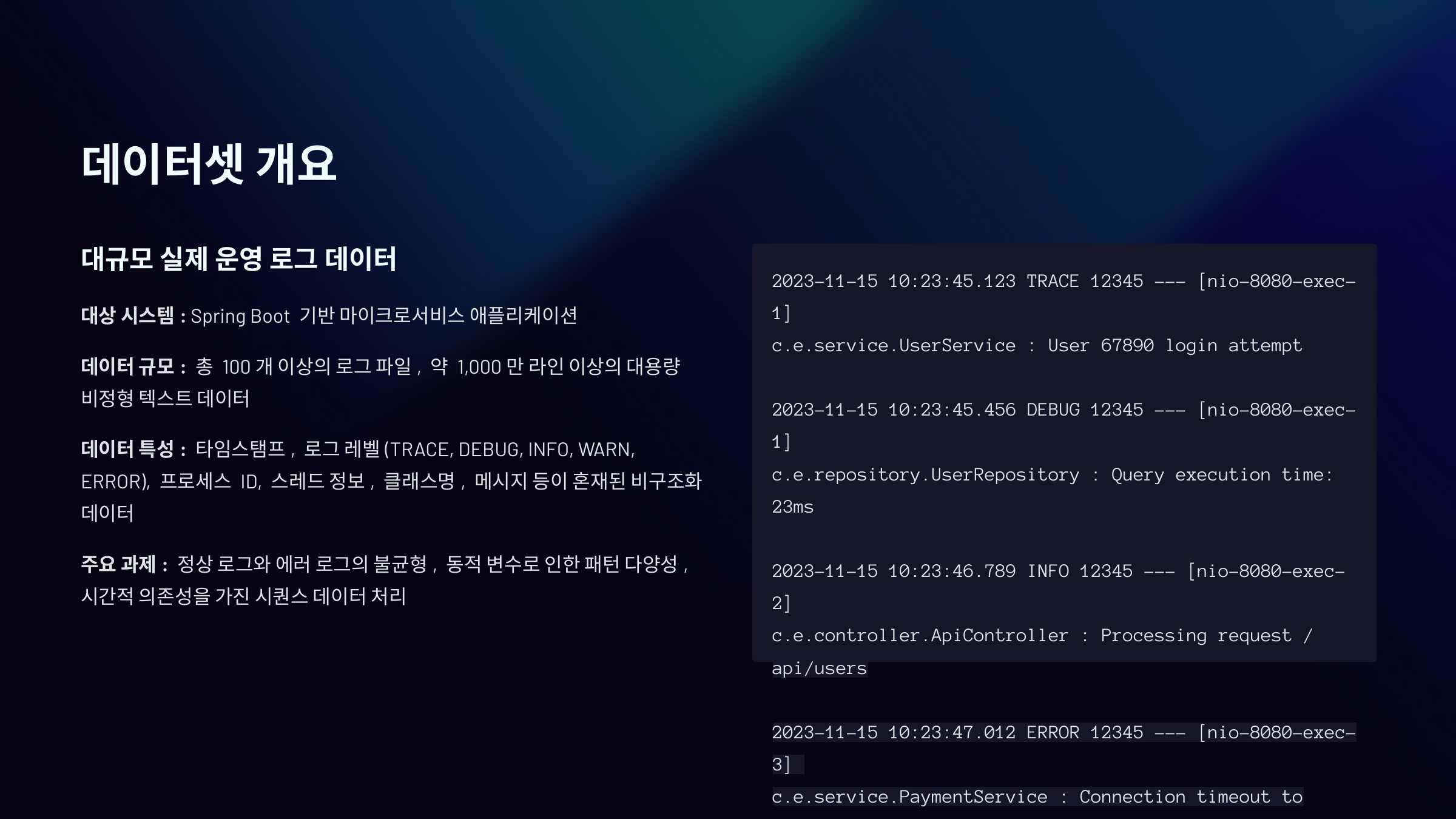

데이터셋 개요
대규모 실제 운영 로그 데이터

2023-11-15 10:23:45.123 TRACE 12345 --- [nio-8080-exec-1]
c.e.service.UserService : User 67890 login attempt

2023-11-15 10:23:45.456 DEBUG 12345 --- [nio-8080-exec-1]
c.e.repository.UserRepository : Query execution time: 23ms

2023-11-15 10:23:46.789 INFO 12345 --- [nio-8080-exec-2]
c.e.controller.ApiController : Processing request /api/users

2023-11-15 10:23:47.012 ERROR 12345 --- [nio-8080-exec-3]
c.e.service.PaymentService : Connection timeout to 192.168.1.100
대상 시스템: Spring Boot 기반 마이크로서비스 애플리케이션
데이터 규모: 총 100개 이상의 로그 파일, 약 1,000만 라인 이상의 대용량 비정형 텍스트 데이터
데이터 특성: 타임스탬프, 로그 레벨(TRACE, DEBUG, INFO, WARN, ERROR), 프로세스 ID, 스레드 정보, 클래스명, 메시지 등이 혼재된 비구조화 데이터
주요 과제: 정상 로그와 에러 로그의 불균형, 동적 변수로 인한 패턴 다양성, 시간적 의존성을 가진 시퀀스 데이터 처리